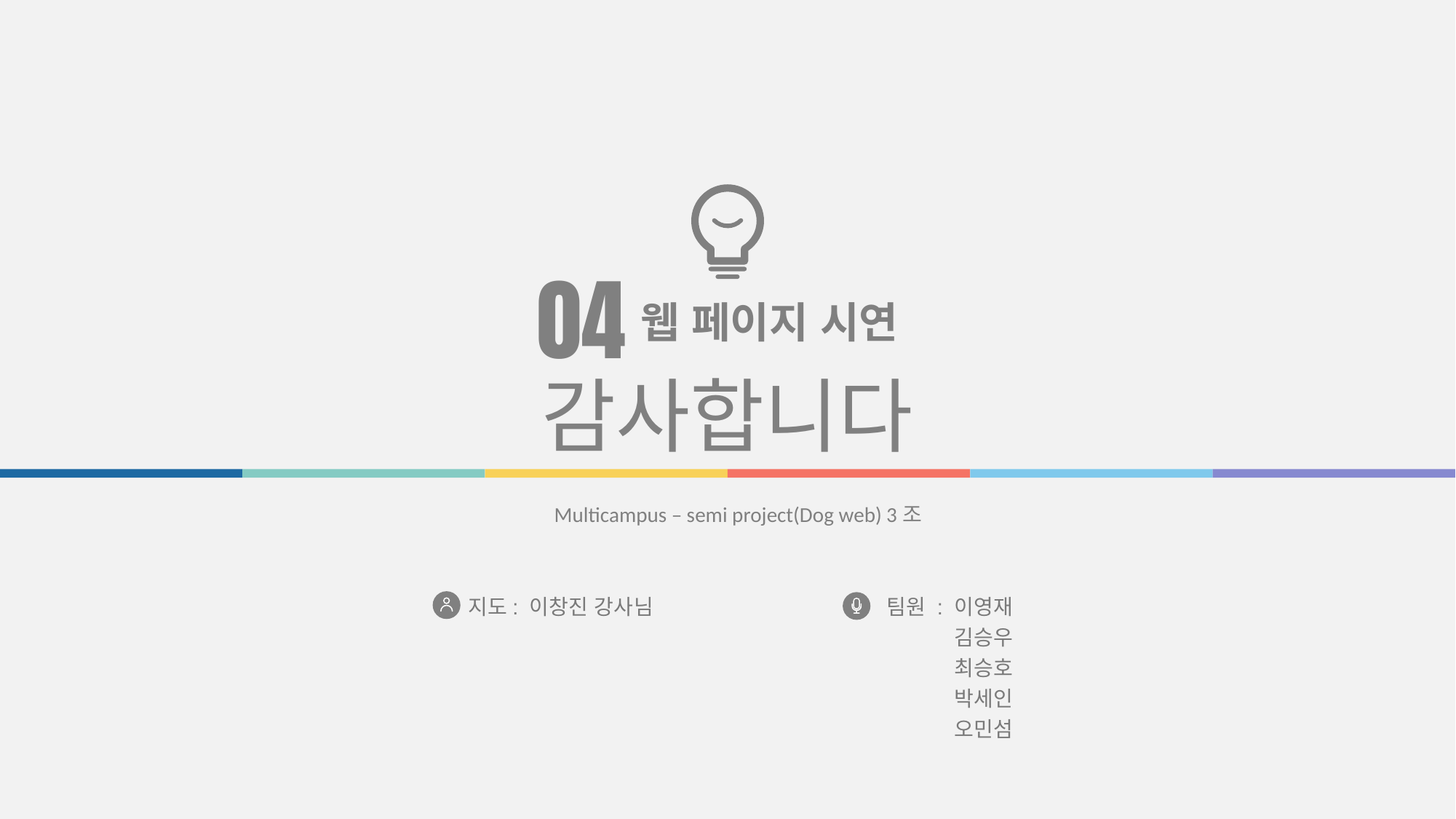

04
웹 페이지 시연
감사합니다

Multicampus – semi project(Dog web) 3조
지도: 이창진 강사님
팀원 : 이영재
김승우
최승호
박세인
오민섬